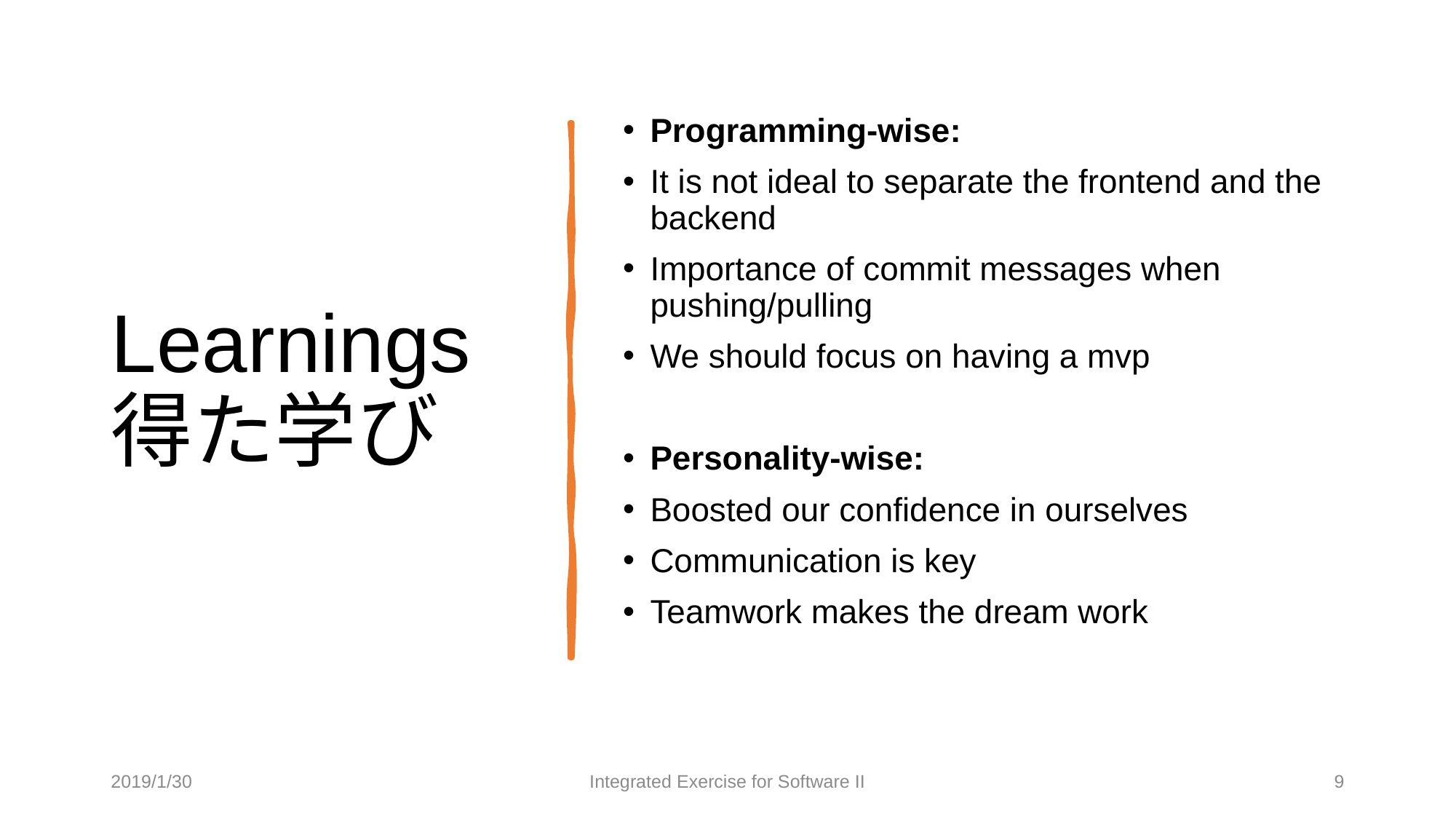

# Learnings 得た学び
Programming-wise:
It is not ideal to separate the frontend and the backend
Importance of commit messages when pushing/pulling
We should focus on having a mvp

Personality-wise:
Boosted our confidence in ourselves
Communication is key
Teamwork makes the dream work

2019/1/30
Integrated Exercise for Software II
9